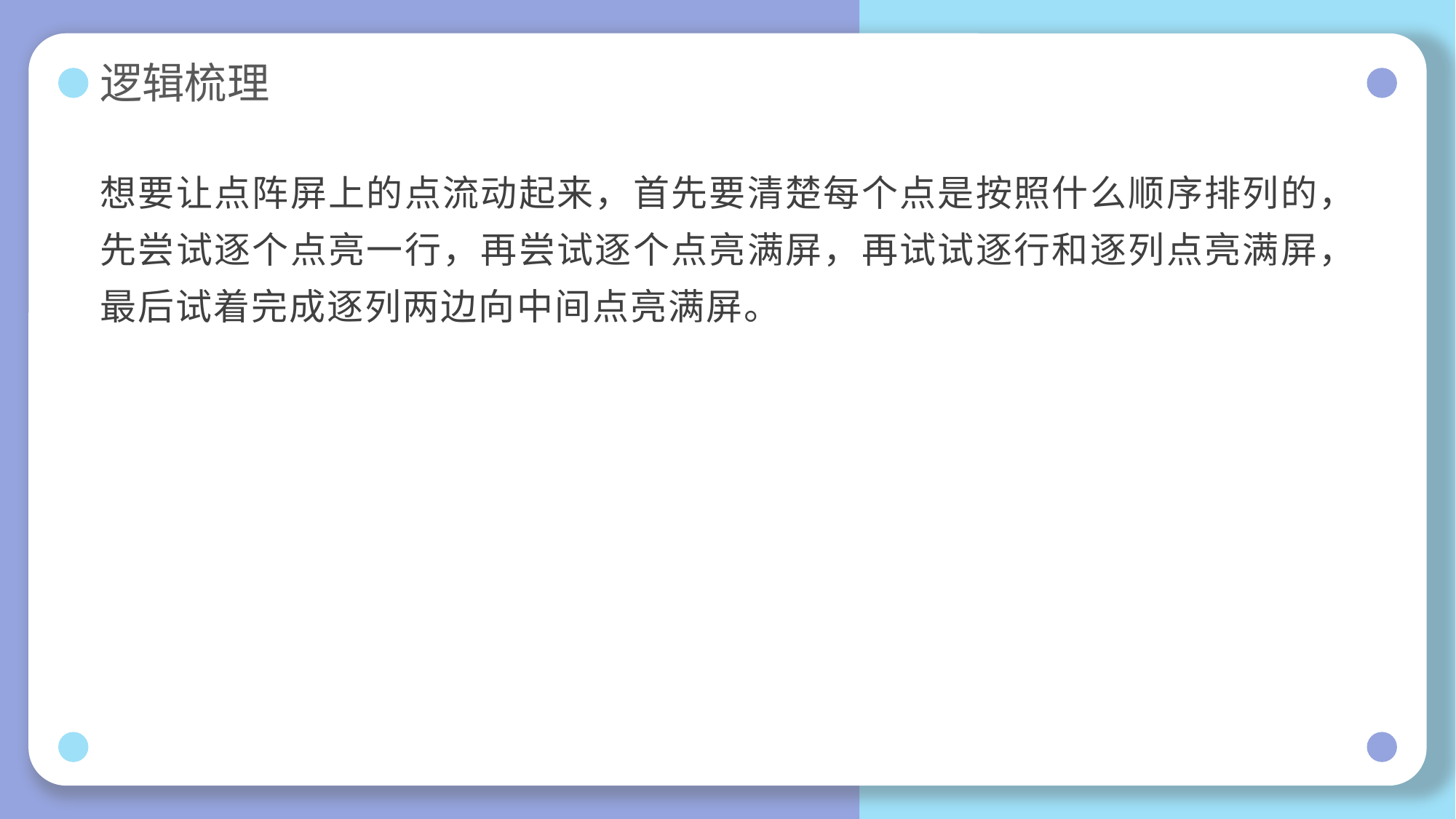

# 逻辑梳理
想要让点阵屏上的点流动起来，首先要清楚每个点是按照什么顺序排列的，先尝试逐个点亮一行，再尝试逐个点亮满屏，再试试逐行和逐列点亮满屏，最后试着完成逐列两边向中间点亮满屏。